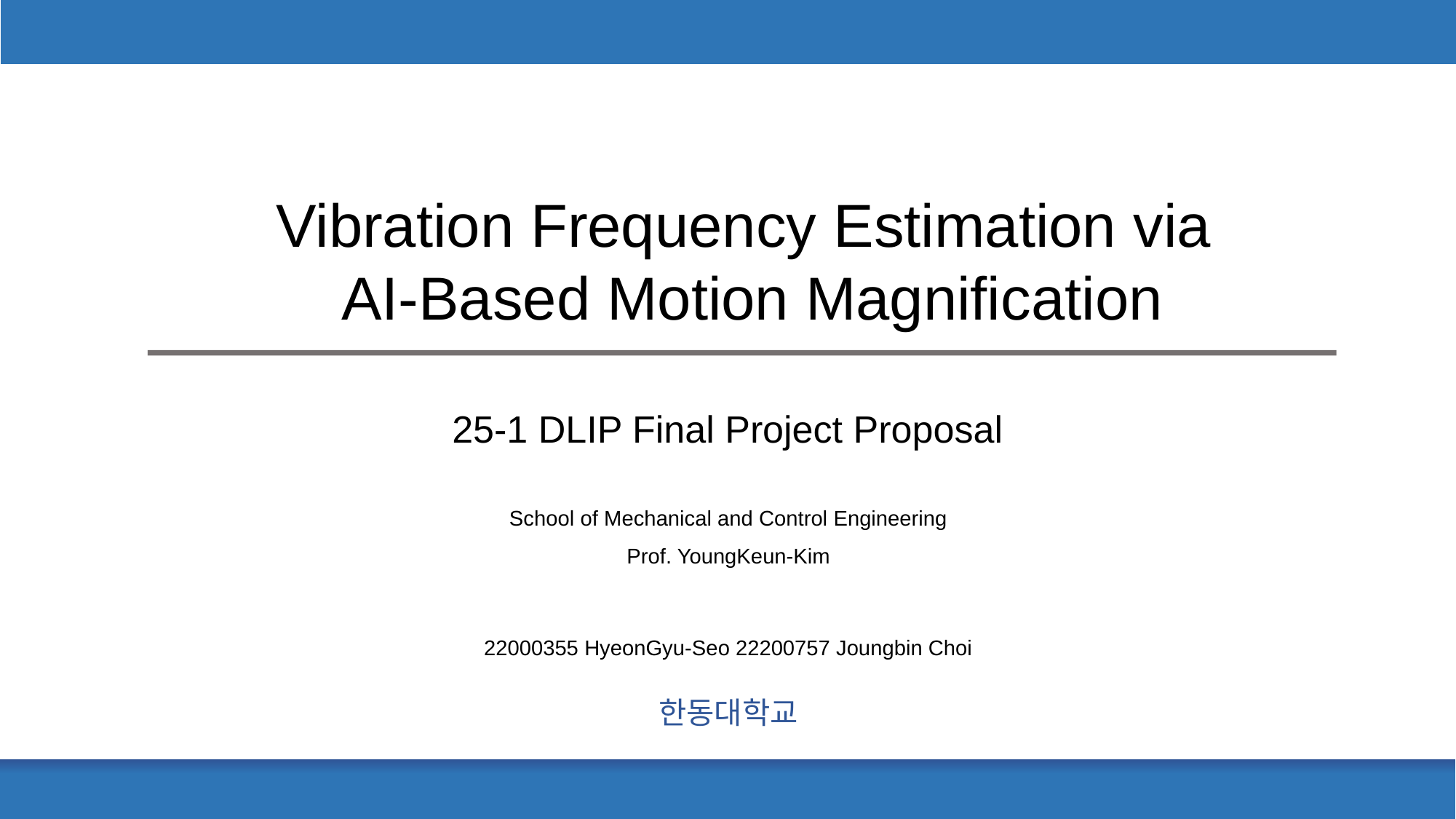

Vibration Frequency Estimation via
AI-Based Motion Magnification

25-1 DLIP Final Project Proposal
School of Mechanical and Control Engineering
Prof. YoungKeun-Kim
22000355 HyeonGyu-Seo 22200757 Joungbin Choi
한동대학교